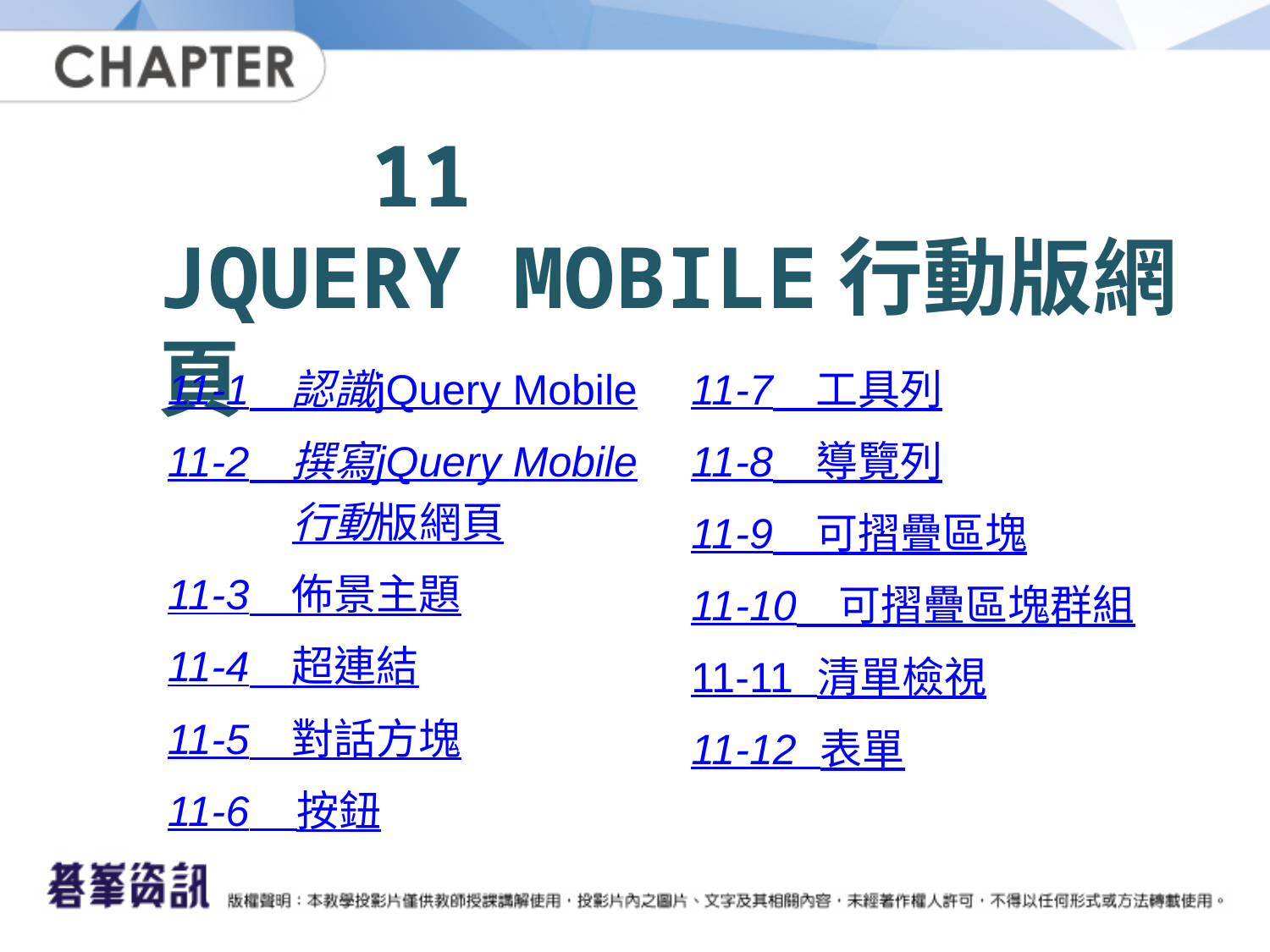

# 11 jQuery Mobile行動版網頁
11-1　認識jQuery Mobile
11-2　撰寫jQuery Mobile
行動版網頁
11-3　佈景主題
11-4　超連結
11-5　對話方塊
11-6    按鈕
11-7　工具列
11-8　導覽列
11-9　可摺疊區塊
11-10　可摺疊區塊群組
11-11  清單檢視
11-12  表單